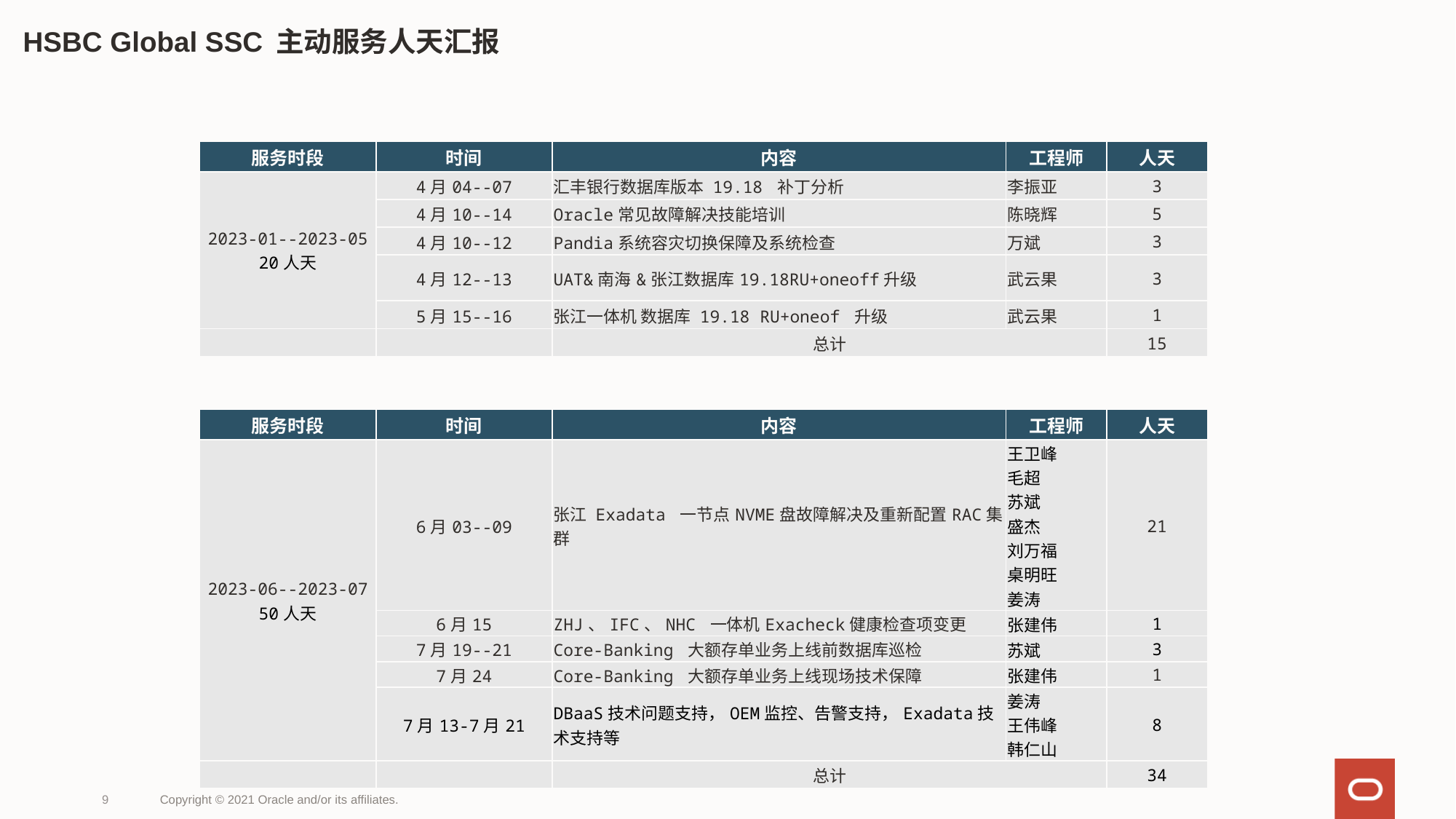

# HSBC Global SSC 主动服务人天汇报
| 服务时段 | 时间 | 内容 | 工程师 | 人天 |
| --- | --- | --- | --- | --- |
| 2023-01--2023-05 20人天 | 4月04--07 | 汇丰银行数据库版本 19.18 补丁分析 | 李振亚 | 3 |
|  | 4月10--14 | Oracle常见故障解决技能培训 | 陈晓辉 | 5 |
|  | 4月10--12 | Pandia系统容灾切换保障及系统检查 | 万斌 | 3 |
|  | 4月12--13 | UAT&南海&张江数据库19.18RU+oneoff升级 | 武云果 | 3 |
|  | 5月15--16 | 张江一体机 数据库 19.18 RU+oneof 升级 | 武云果 | 1 |
|  |  | 总计 |  | 15 |
| 服务时段 | 时间 | 内容 | 工程师 | 人天 |
| --- | --- | --- | --- | --- |
| 2023-06--2023-07 50人天 | 6月03--09 | 张江 Exadata 一节点NVME盘故障解决及重新配置RAC集群 | 王卫峰 毛超 苏斌 盛杰 刘万福 桌明旺 姜涛 | 21 |
|  | 6月15 | ZHJ、IFC、NHC 一体机Exacheck健康检查项变更 | 张建伟 | 1 |
|  | 7月19--21 | Core-Banking 大额存单业务上线前数据库巡检 | 苏斌 | 3 |
|  | 7月24 | Core-Banking 大额存单业务上线现场技术保障 | 张建伟 | 1 |
|  | 7月13-7月21 | DBaaS技术问题支持，OEM监控、告警支持，Exadata技术支持等 | 姜涛 王伟峰 韩仁山 | 8 |
|  |  | 总计 |  | 34 |
9
Copyright © 2021 Oracle and/or its affiliates.